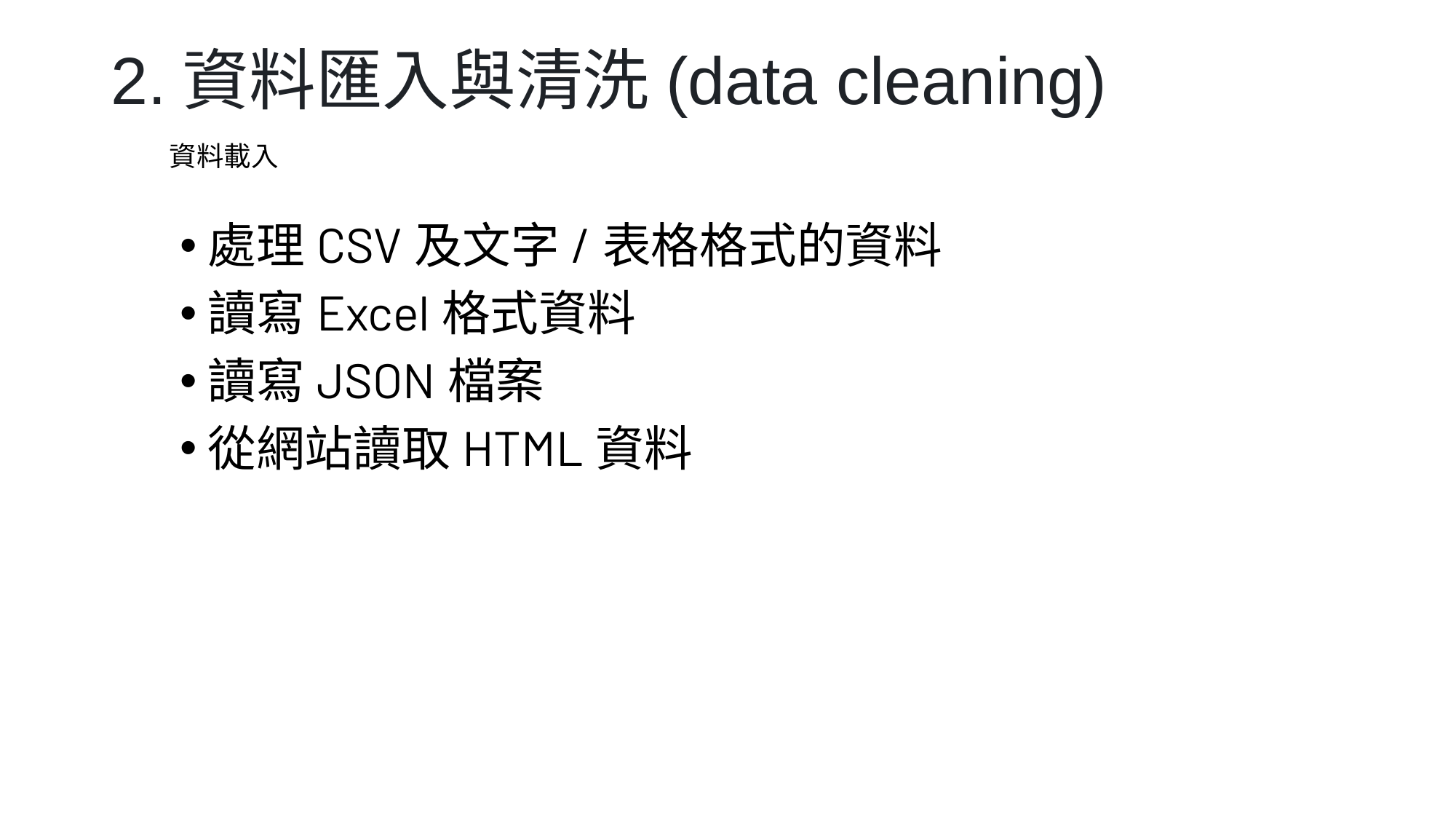

# 2.資料匯入與清洗(data cleaning)
資料載入
處理CSV及文字/表格格式的資料
讀寫Excel格式資料
讀寫JSON檔案
從網站讀取HTML資料